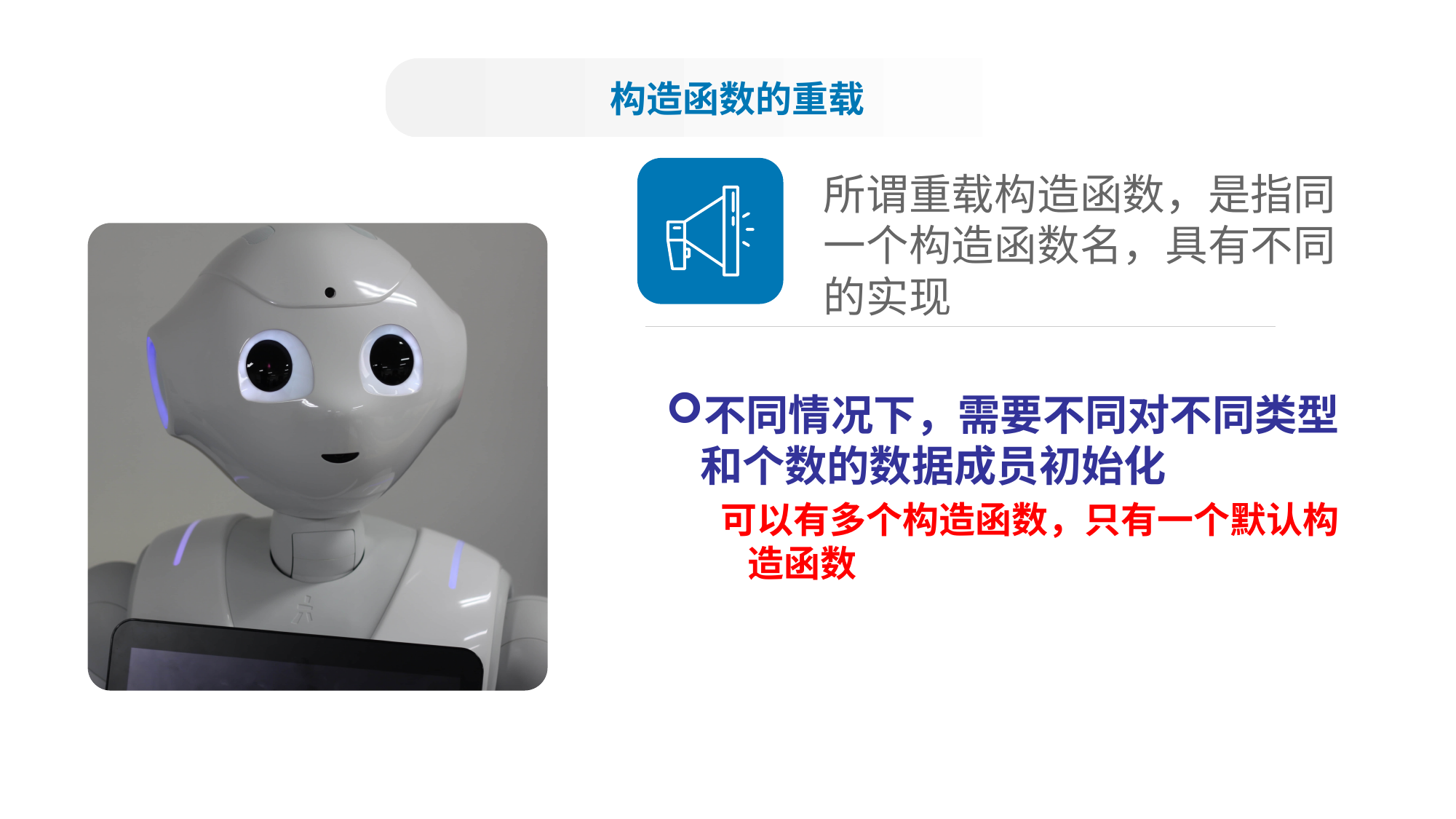

构造函数的重载

所谓重载构造函数，是指同
一个构造函数名，具有不同
的实现

不同情况下，需要不同对不同类型和个数的数据成员初始化
可以有多个构造函数，只有一个默认构造函数